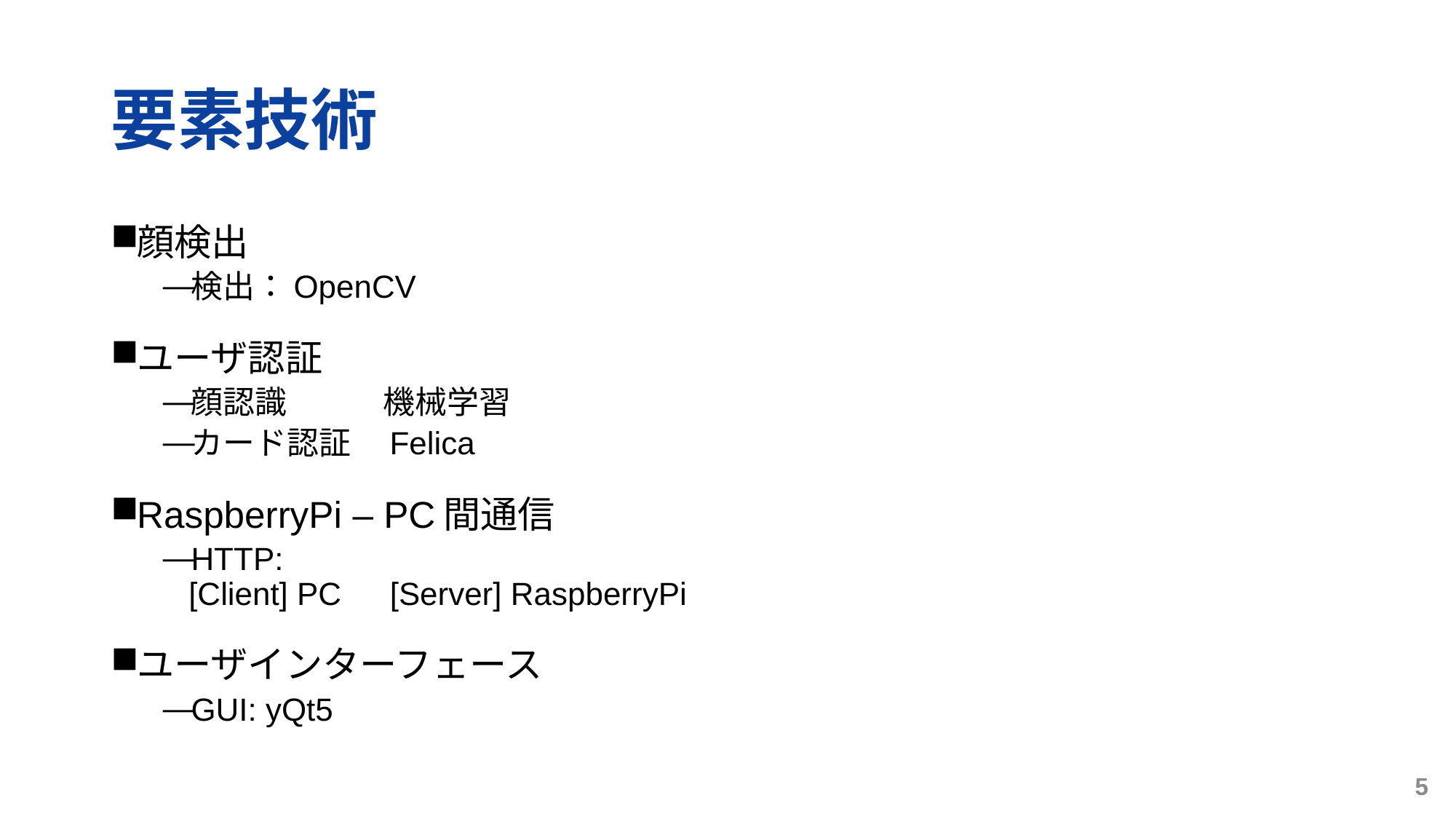

# 要素技術
顔検出
検出：OpenCV

ユーザ認証
顔認識　　　機械学習
カード認証　Felica

RaspberryPi – PC間通信
HTTP:
	[Client] PC	 [Server] RaspberryPi

ユーザインターフェース
GUI: yQt5
5